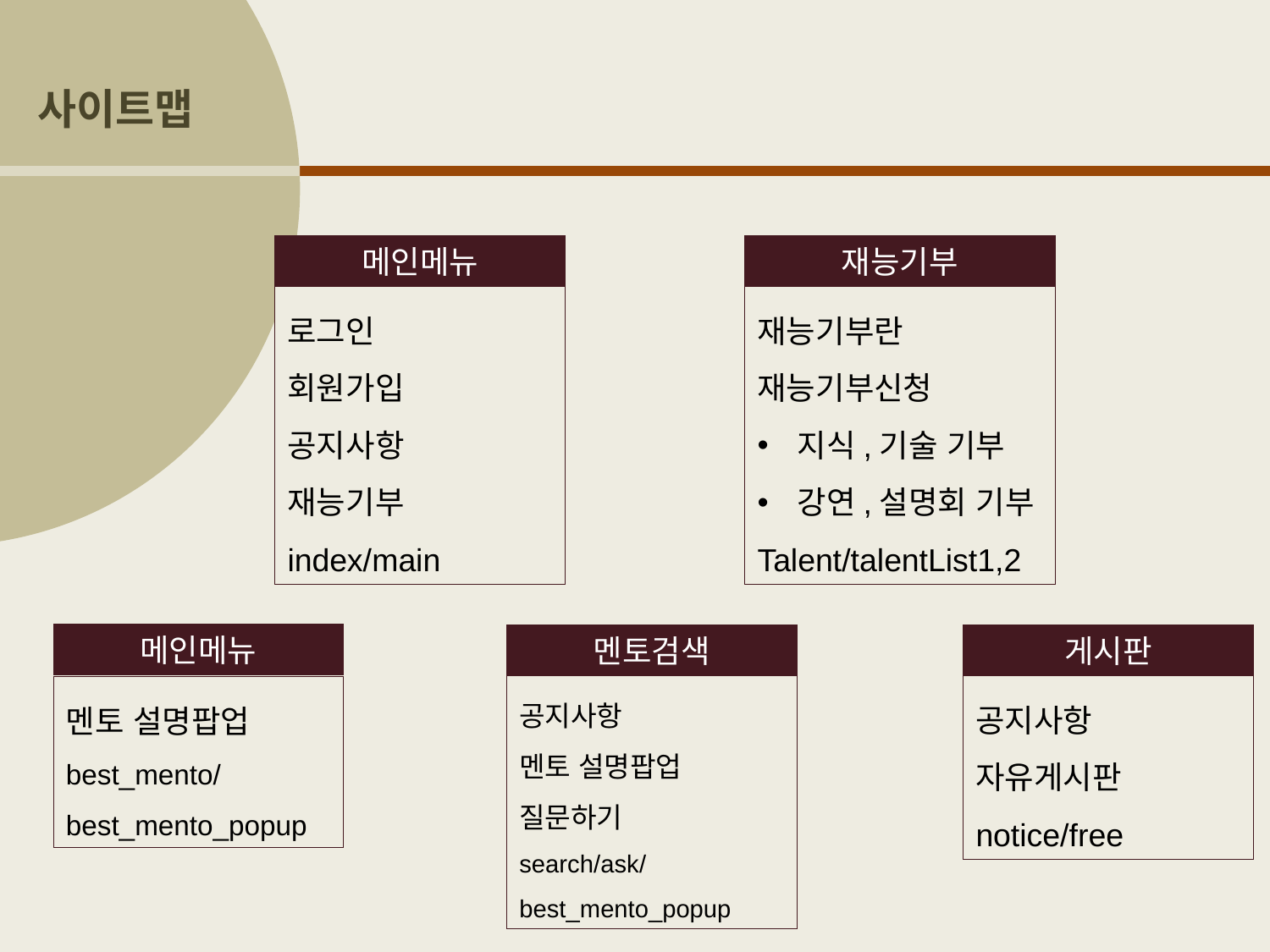

사이트맵

메인메뉴
재능기부
로그인
회원가입
공지사항
재능기부
index/main
재능기부란
재능기부신청
지식,기술 기부
강연,설명회 기부
Talent/talentList1,2
메인메뉴
멘토검색
게시판
공지사항
멘토 설명팝업
질문하기
search/ask/
best_mento_popup
공지사항
자유게시판
notice/free
멘토 설명팝업
best_mento/
best_mento_popup